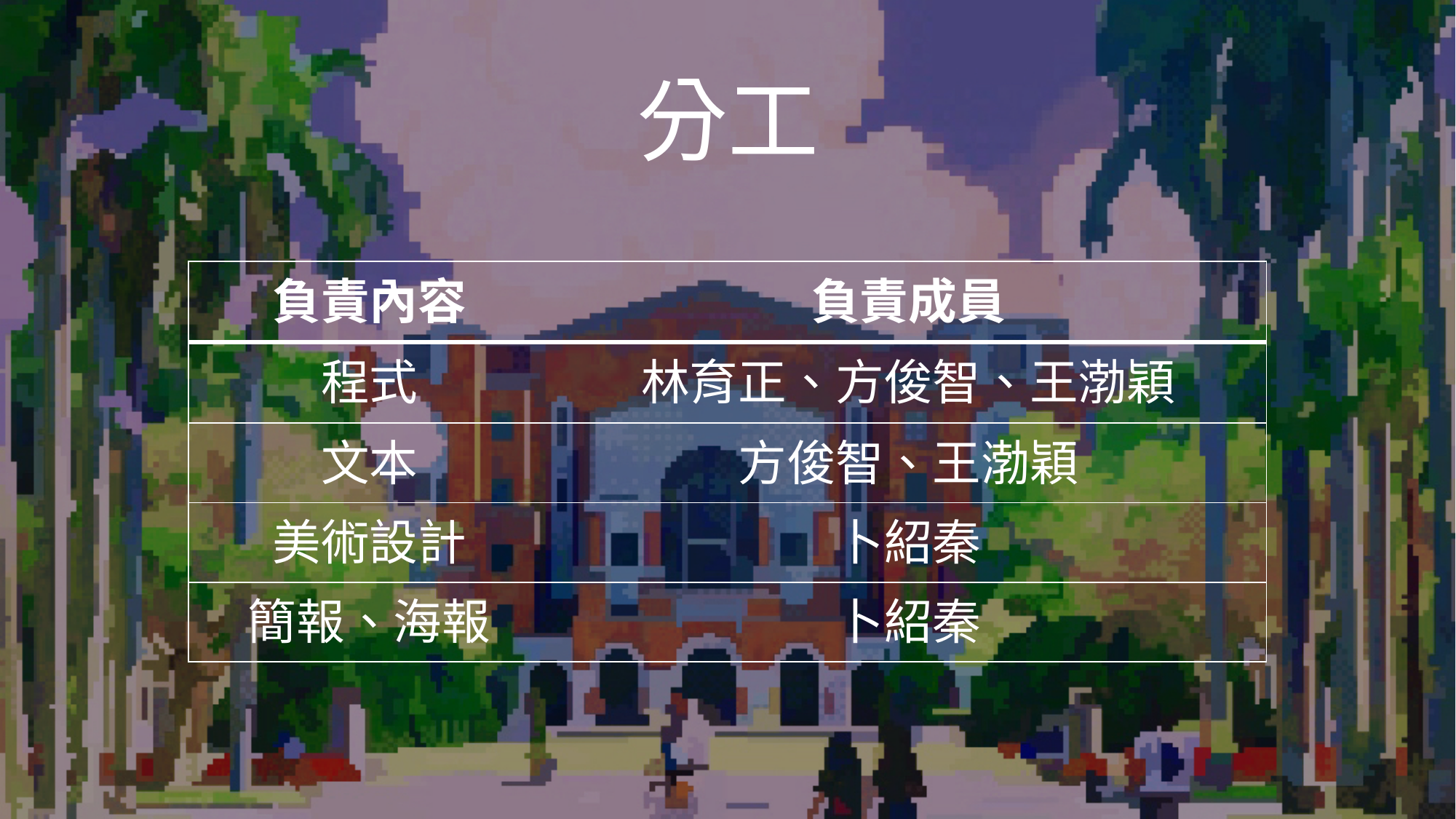

# 分工
| 負責內容 | 負責成員 |
| --- | --- |
| 程式 | 林育正、方俊智、王渤穎 |
| 文本 | 方俊智、王渤穎 |
| 美術設計 | 卜紹秦 |
| 簡報、海報 | 卜紹秦 |